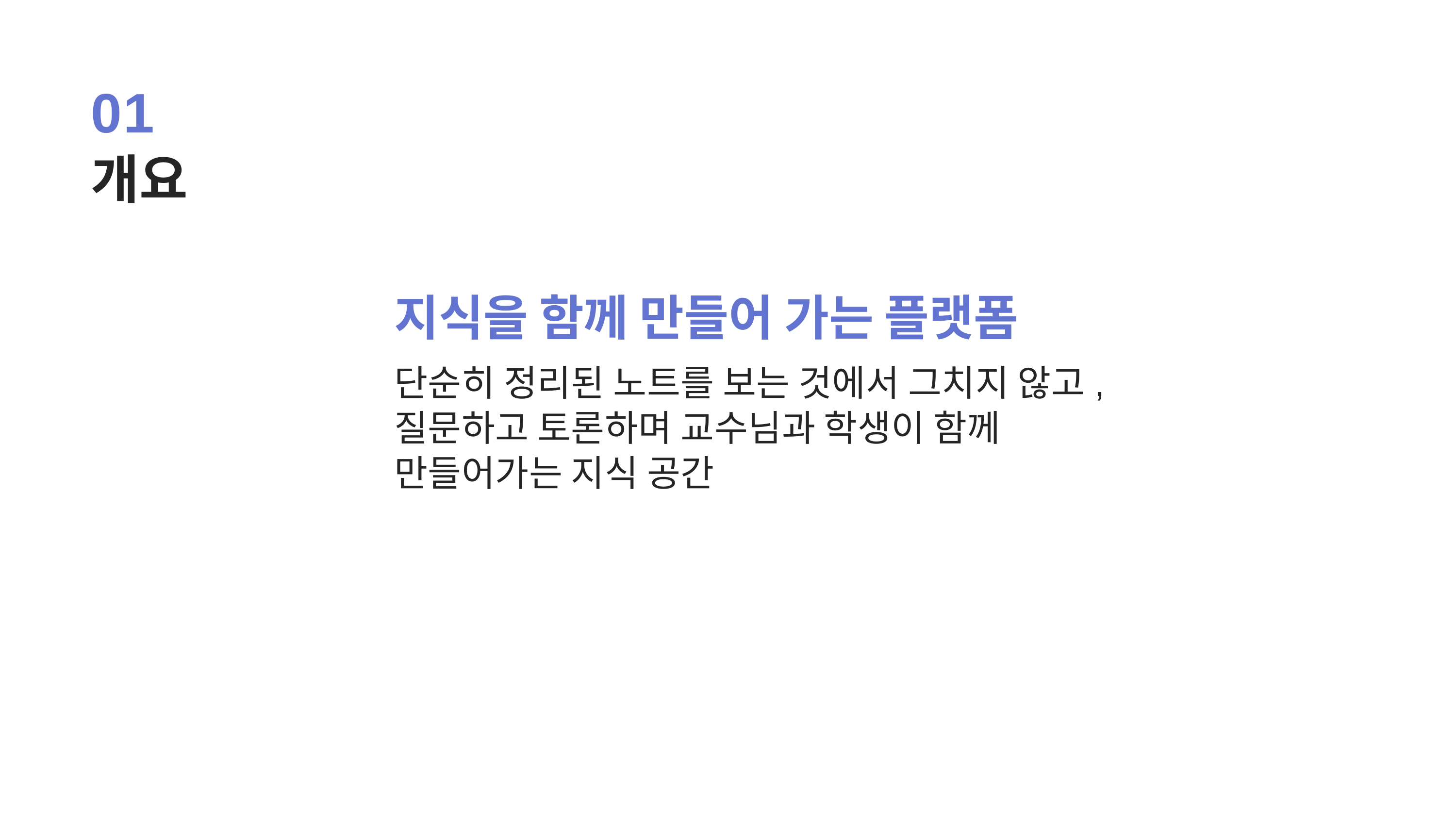

01
개요
지식을 함께 만들어 가는 플랫폼
단순히 정리된 노트를 보는 것에서 그치지 않고,
질문하고 토론하며 교수님과 학생이 함께 만들어가는 지식 공간